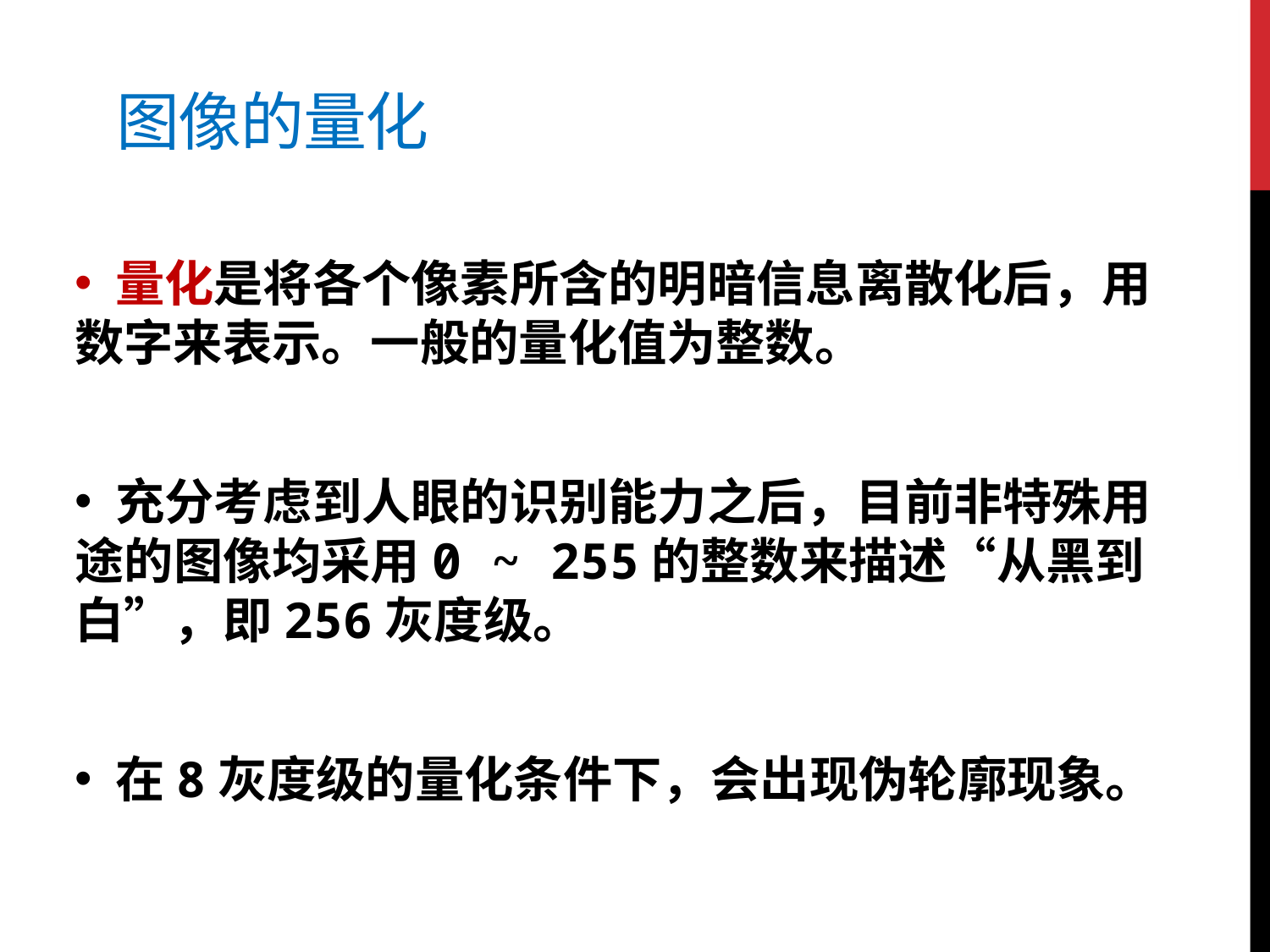

# 图像的量化
 量化是将各个像素所含的明暗信息离散化后，用数字来表示。一般的量化值为整数。

 充分考虑到人眼的识别能力之后，目前非特殊用途的图像均采用0 ~ 255的整数来描述“从黑到白”，即256灰度级。

 在8灰度级的量化条件下，会出现伪轮廓现象。